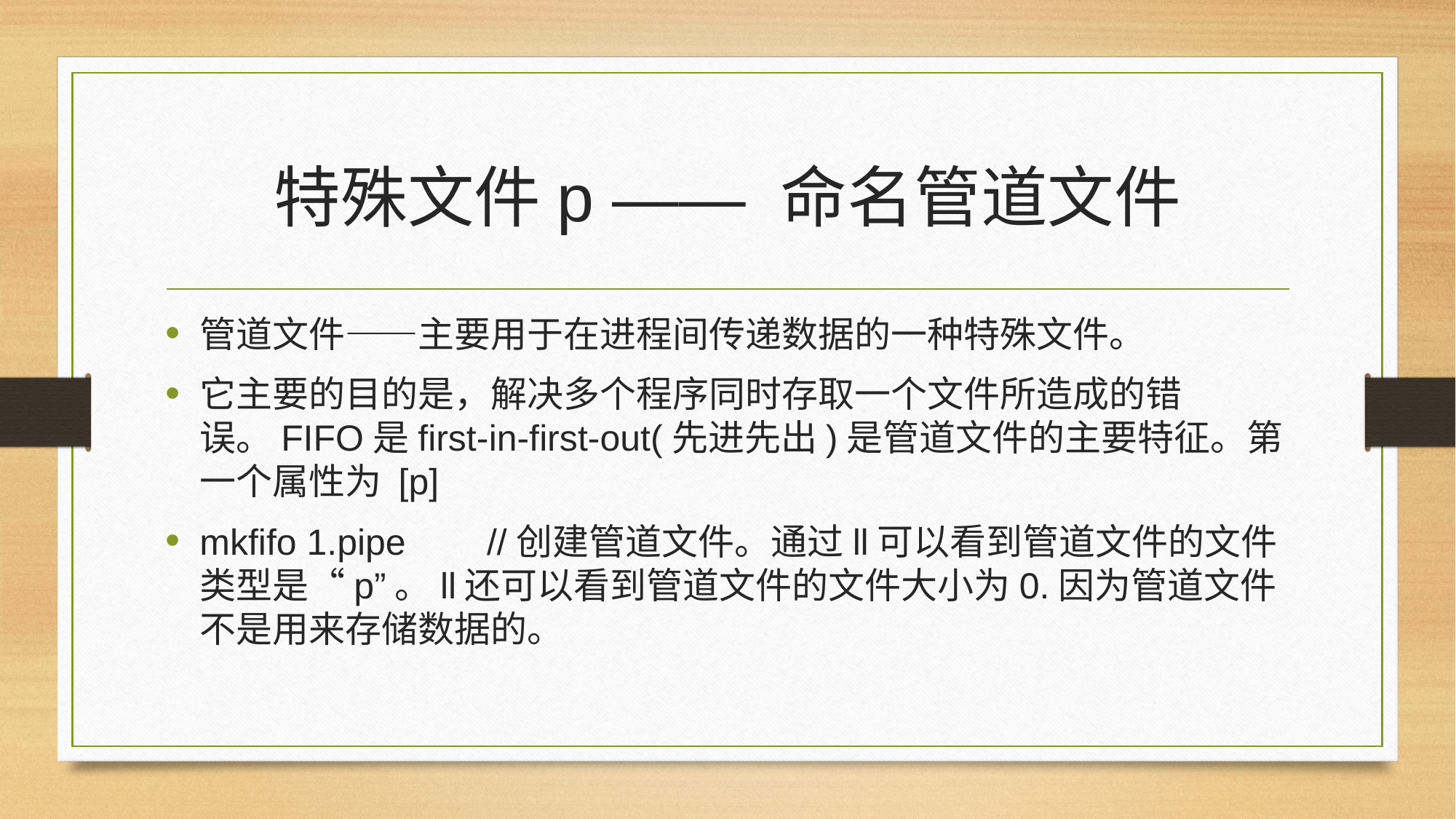

# 特殊文件p —— 命名管道文件
管道文件——主要用于在进程间传递数据的一种特殊文件。
它主要的目的是，解决多个程序同时存取一个文件所造成的错误。FIFO是first-in-first-out(先进先出)是管道文件的主要特征。第一个属性为 [p]
mkfifo 1.pipe        //创建管道文件。通过ll可以看到管道文件的文件类型是“p”。ll还可以看到管道文件的文件大小为0.因为管道文件不是用来存储数据的。